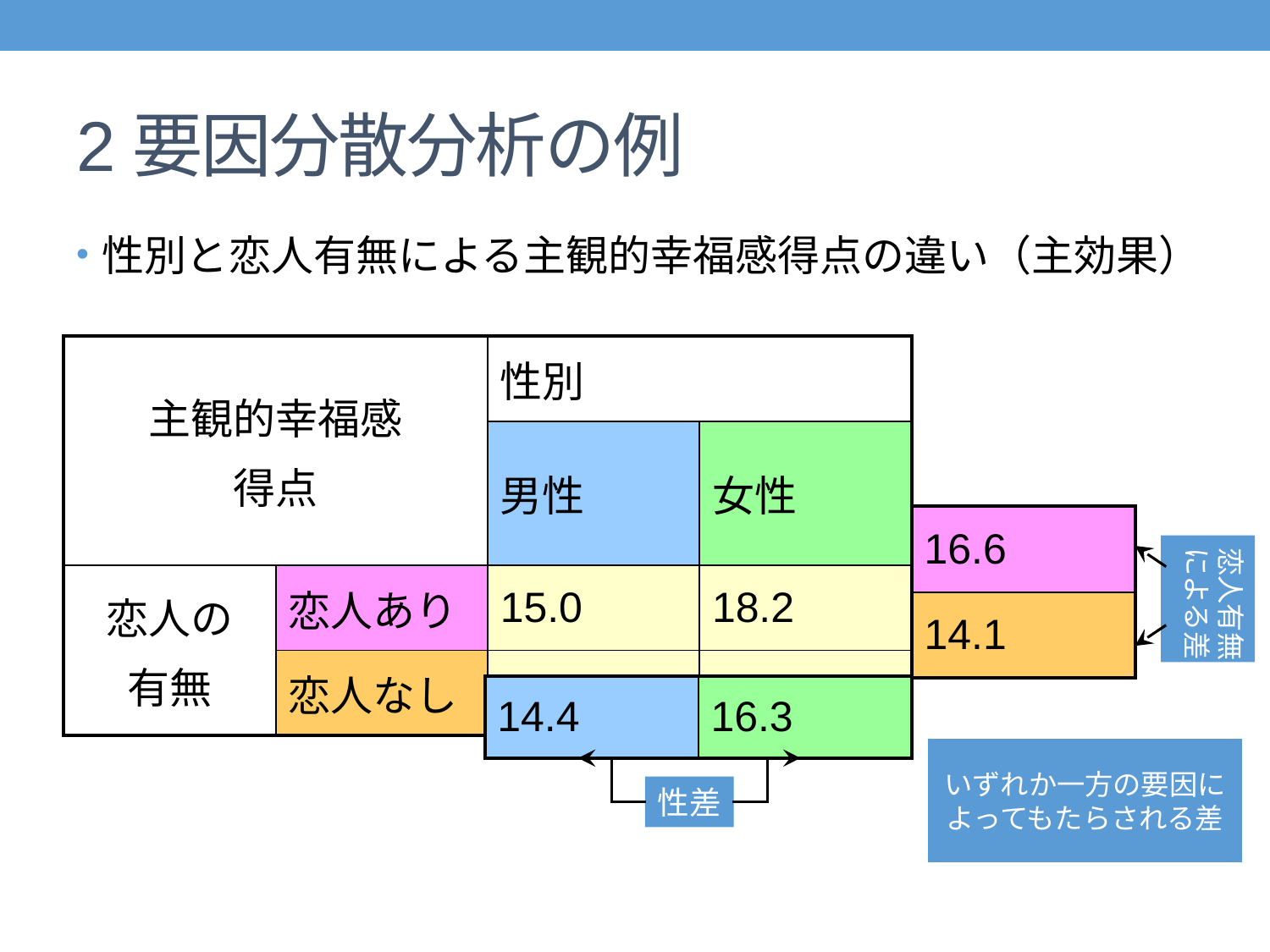

# 2要因分散分析の例
性別と恋人有無による主観的幸福感得点の違い（主効果）

| 主観的幸福感 得点 |  | 性別 |  |
| --- | --- | --- | --- |
|  |  | 男性 | 女性 |
| 恋人の 有無 | 恋人あり | 15.0 | 18.2 |
|  | 恋人なし | 13.8 | 14.3 |
| 16.6 |
| --- |
| 14.1 |
恋人有無
による差

| 14.4 | 16.3 |
| --- | --- |
いずれか一方の要因に
よってもたらされる差
性差